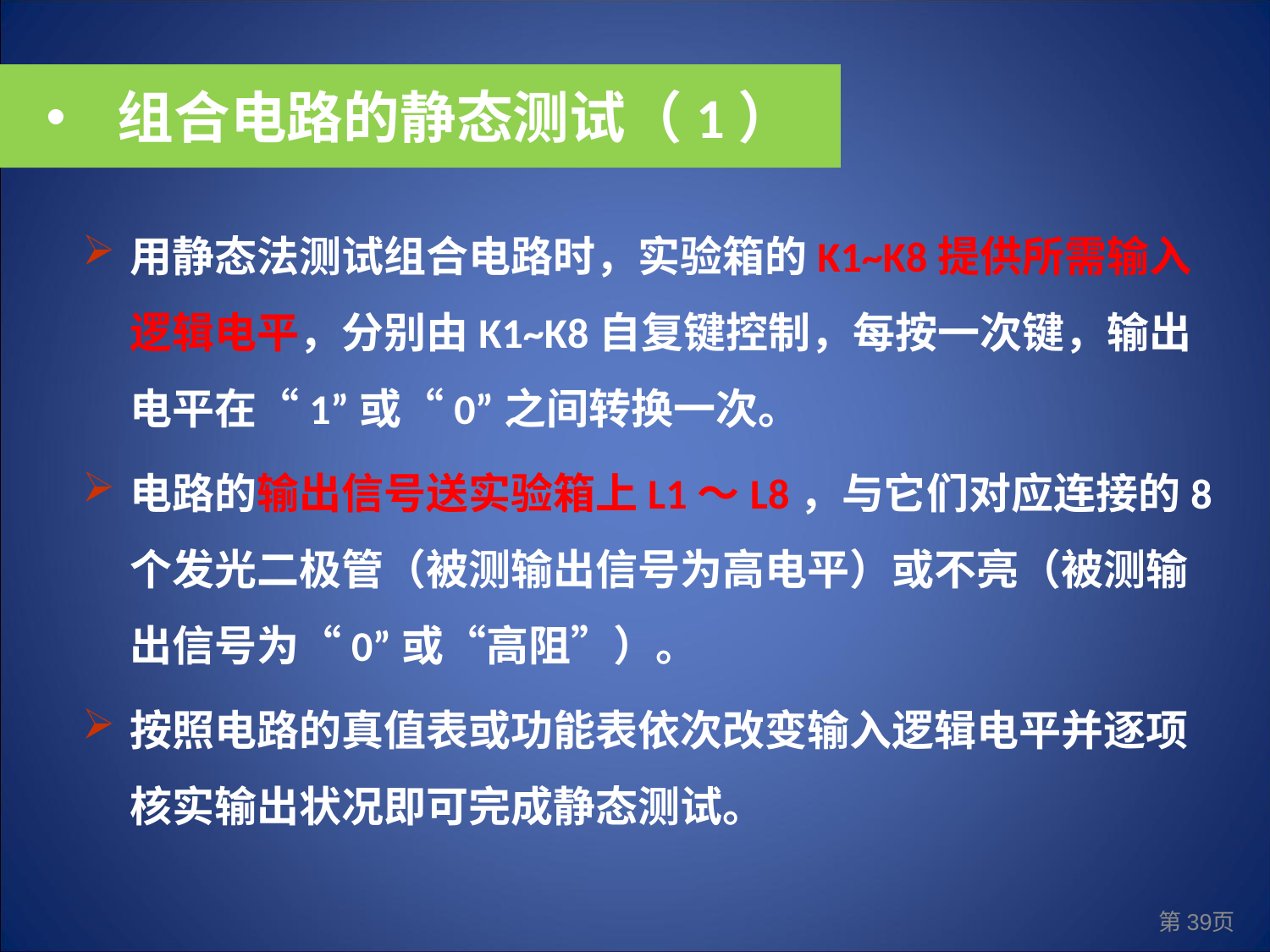

组合电路的静态测试（1）
用静态法测试组合电路时，实验箱的K1~K8提供所需输入逻辑电平，分别由K1~K8自复键控制，每按一次键，输出电平在“1”或“0”之间转换一次。
电路的输出信号送实验箱上L1～L8，与它们对应连接的8个发光二极管（被测输出信号为高电平）或不亮（被测输出信号为“0”或“高阻”）。
按照电路的真值表或功能表依次改变输入逻辑电平并逐项核实输出状况即可完成静态测试。